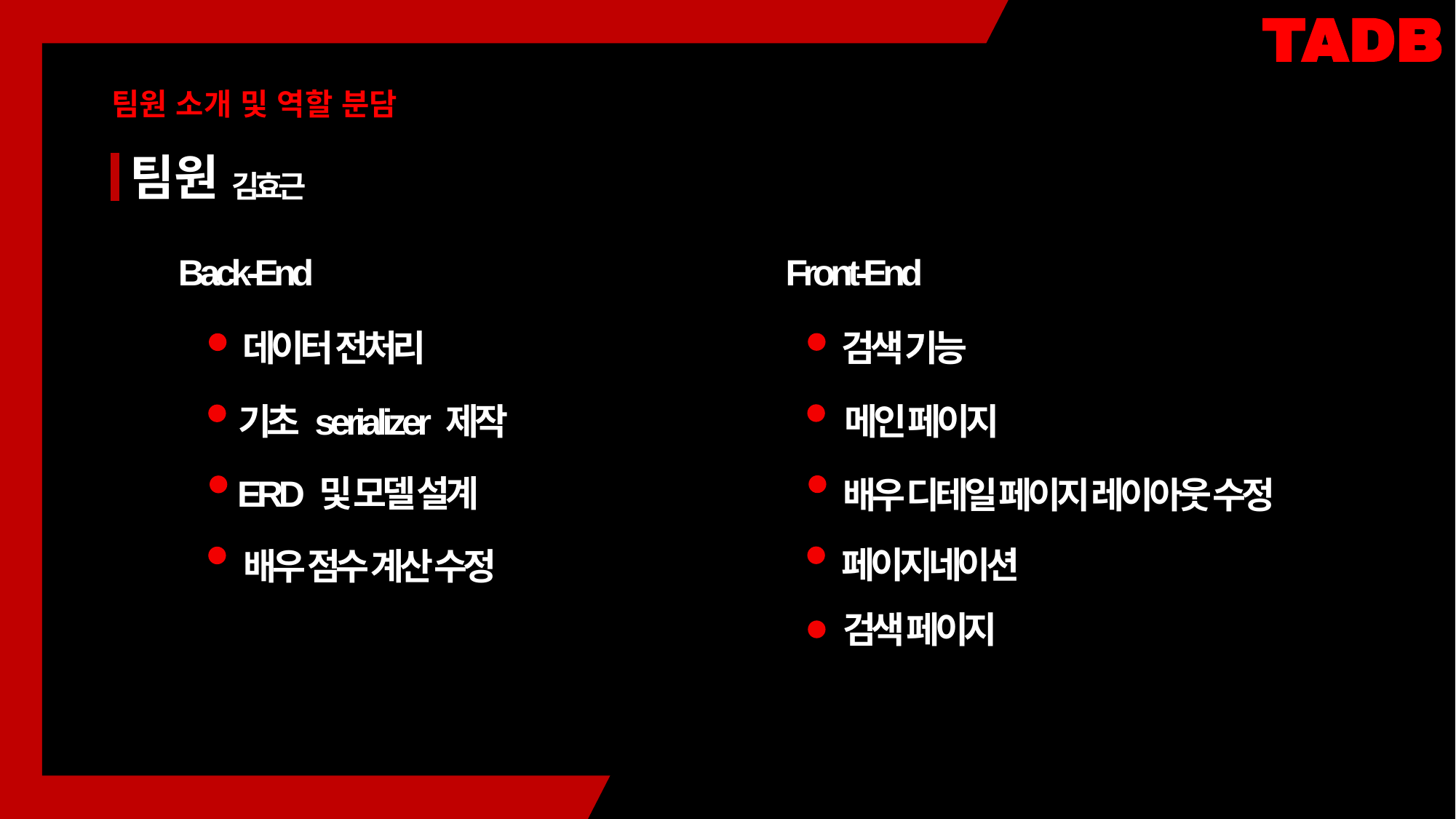

TADB

팀원 소개 및 역할 분담
팀원
김효근
Front-End
Back-End
검색 기능
데이터 전처리

기초 serializer 제작
메인 페이지

ERD 및 모델 설계
배우 디테일 페이지 레이아웃 수정

페이지네이션
배우 점수 계산 수정

검색 페이지